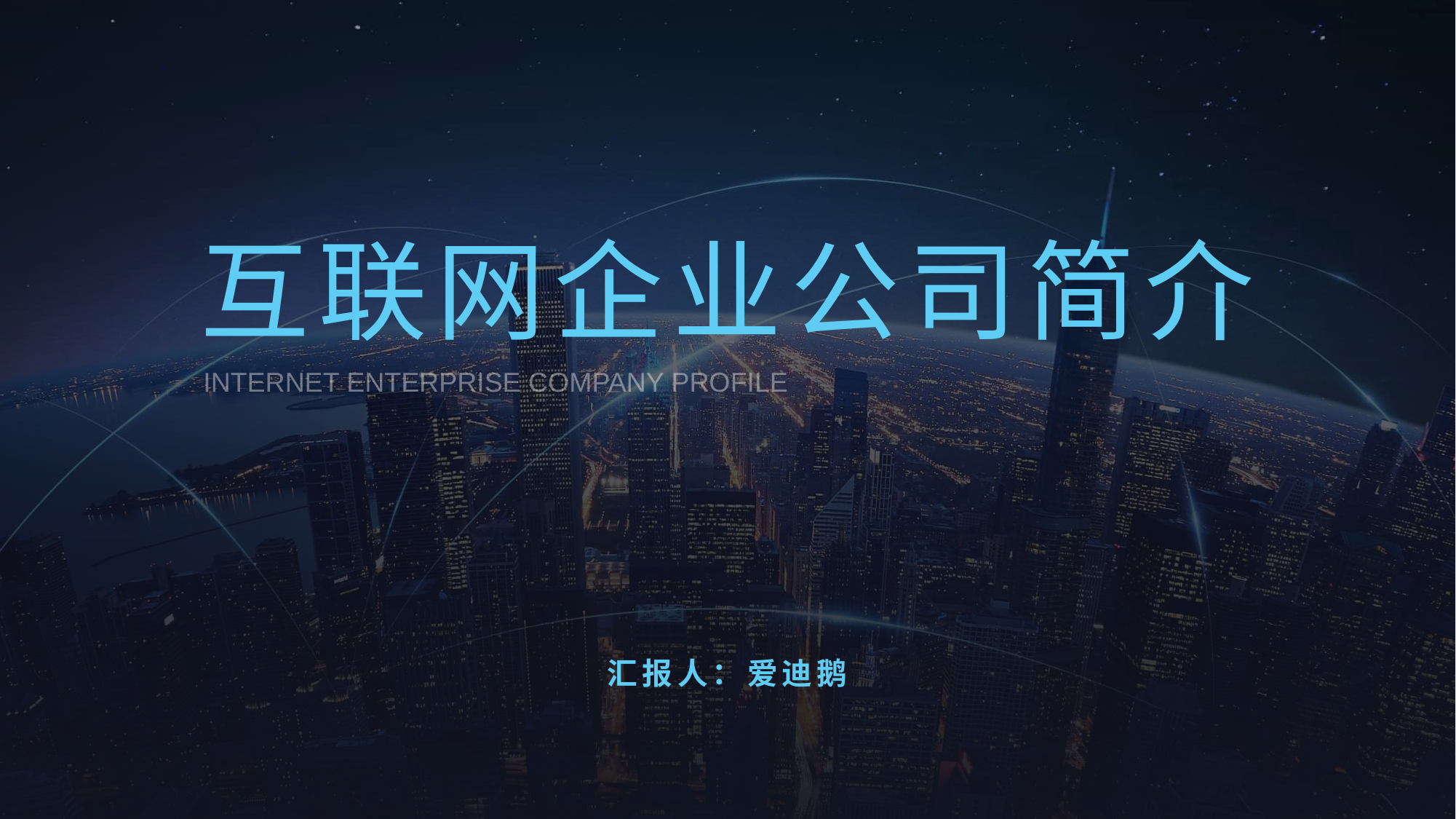

# 互联网企业公司简介
INTERNET ENTERPRISE COMPANY PROFILE
汇报人：爱迪鹅